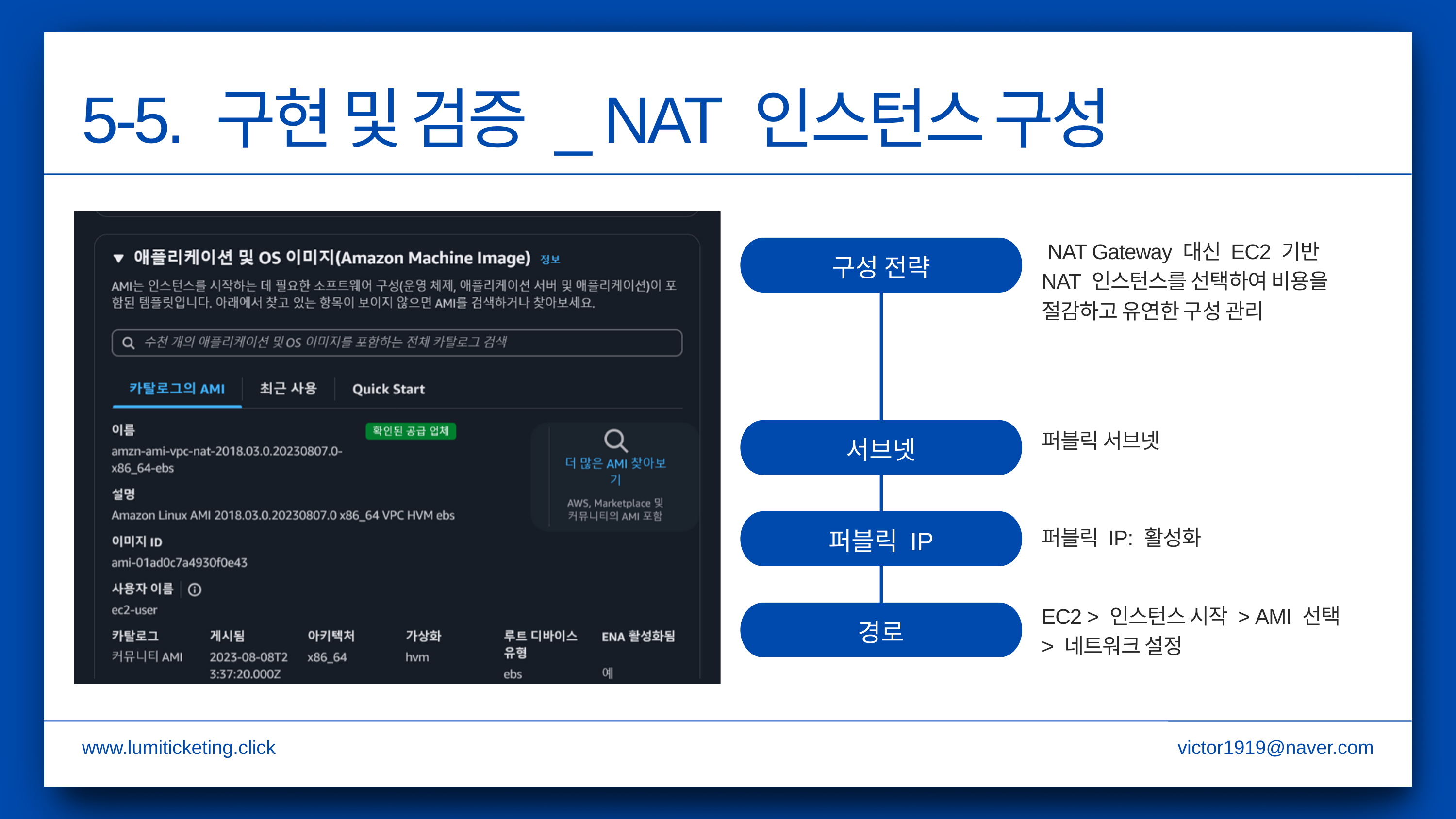

5-5. 구현 및 검증 _ NAT 인스턴스 구성

 NAT Gateway 대신 EC2 기반
NAT 인스턴스를 선택하여 비용을 절감하고 유연한 구성 관리

구성 전략

퍼블릭 서브넷
서브넷

퍼블릭 IP
퍼블릭 IP: 활성화
EC2 > 인스턴스 시작 > AMI 선택 > 네트워크 설정

경로

www.lumiticketing.click
victor1919@naver.com